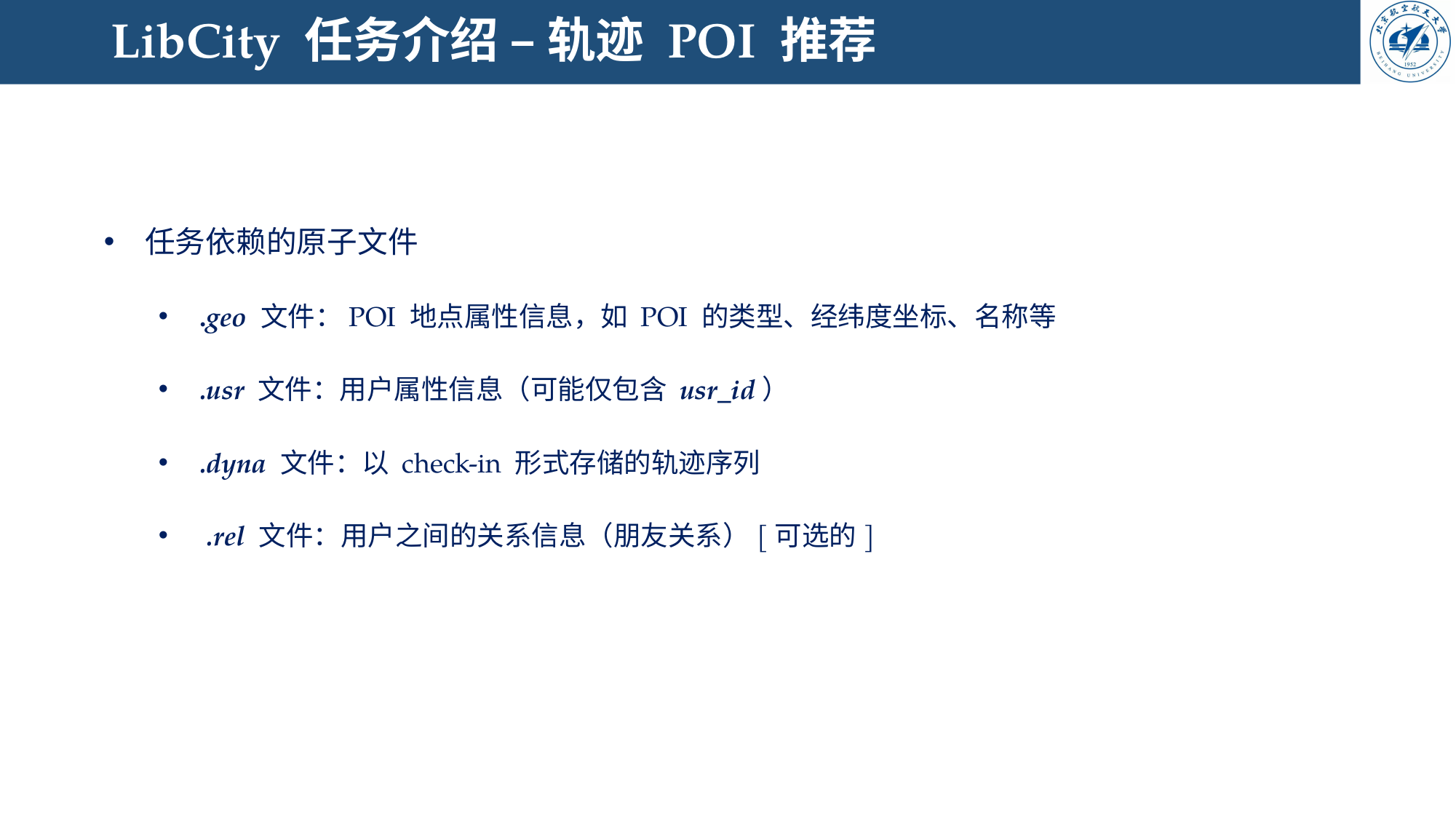

# LibCity 任务介绍 – 轨迹 POI 推荐
任务依赖的原子文件
.geo 文件：POI 地点属性信息，如 POI 的类型、经纬度坐标、名称等
.usr 文件：用户属性信息（可能仅包含 usr_id）
.dyna 文件：以 check-in 形式存储的轨迹序列
 .rel 文件：用户之间的关系信息（朋友关系）[可选的]